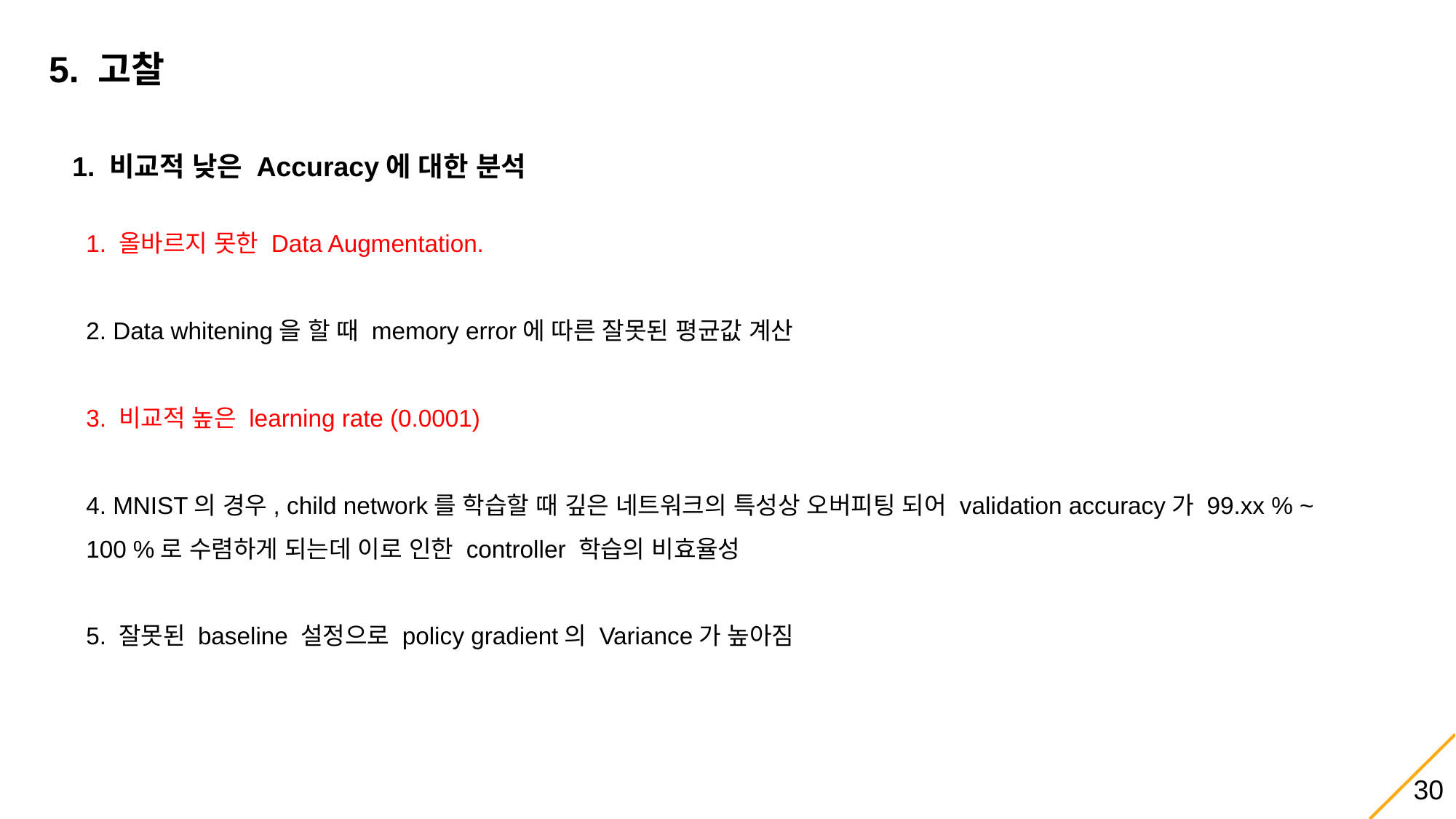

5. 고찰
1. 비교적 낮은 Accuracy에 대한 분석
1. 올바르지 못한 Data Augmentation.

2. Data whitening을 할 때 memory error에 따른 잘못된 평균값 계산

3. 비교적 높은 learning rate (0.0001)

4. MNIST의 경우, child network를 학습할 때 깊은 네트워크의 특성상 오버피팅 되어 validation accuracy가 99.xx % ~ 100 %로 수렴하게 되는데 이로 인한 controller 학습의 비효율성

5. 잘못된 baseline 설정으로 policy gradient의 Variance가 높아짐
30